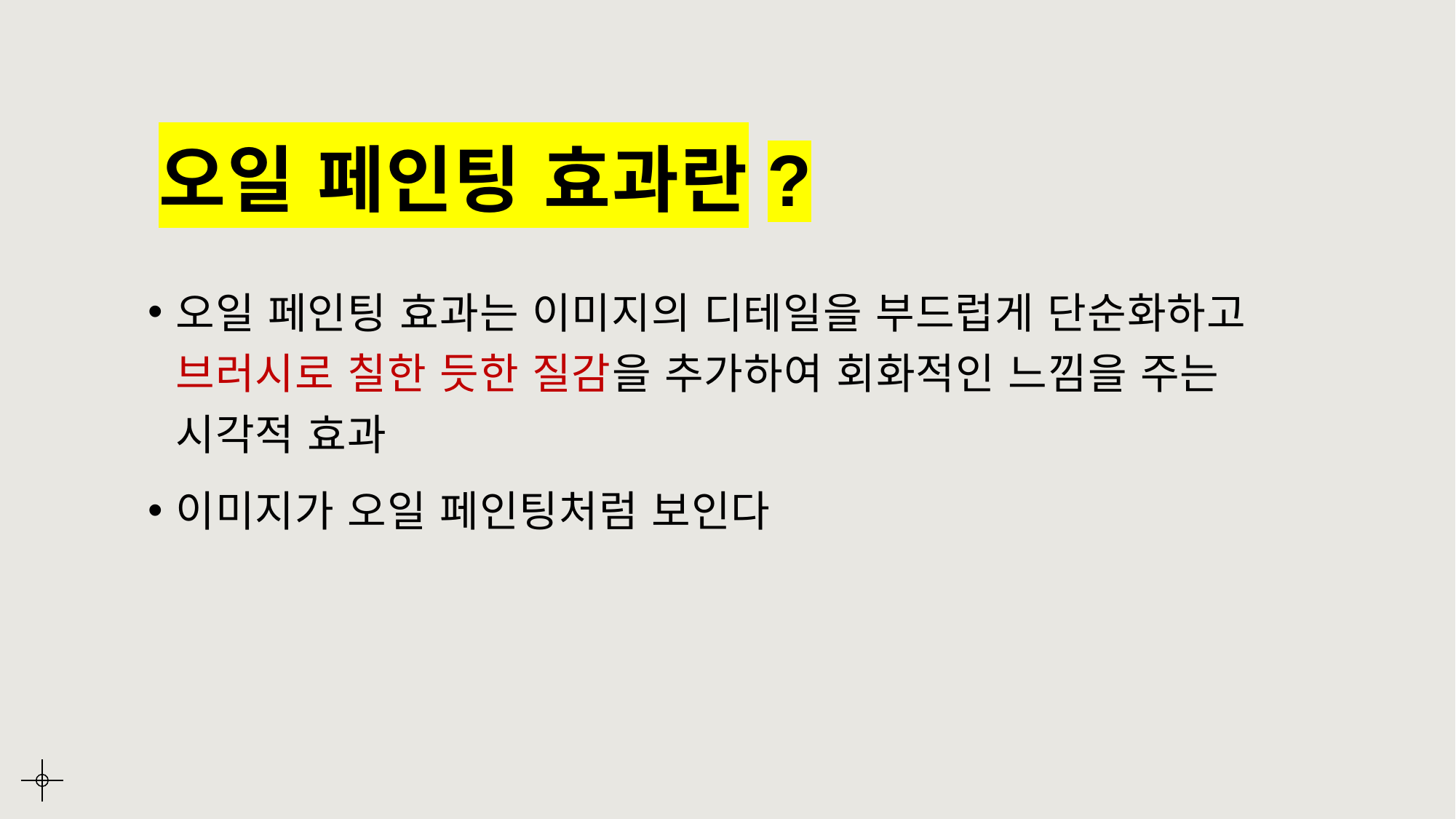

# 오일 페인팅 효과란?
오일 페인팅 효과는 이미지의 디테일을 부드럽게 단순화하고 브러시로 칠한 듯한 질감을 추가하여 회화적인 느낌을 주는 시각적 효과
이미지가 오일 페인팅처럼 보인다